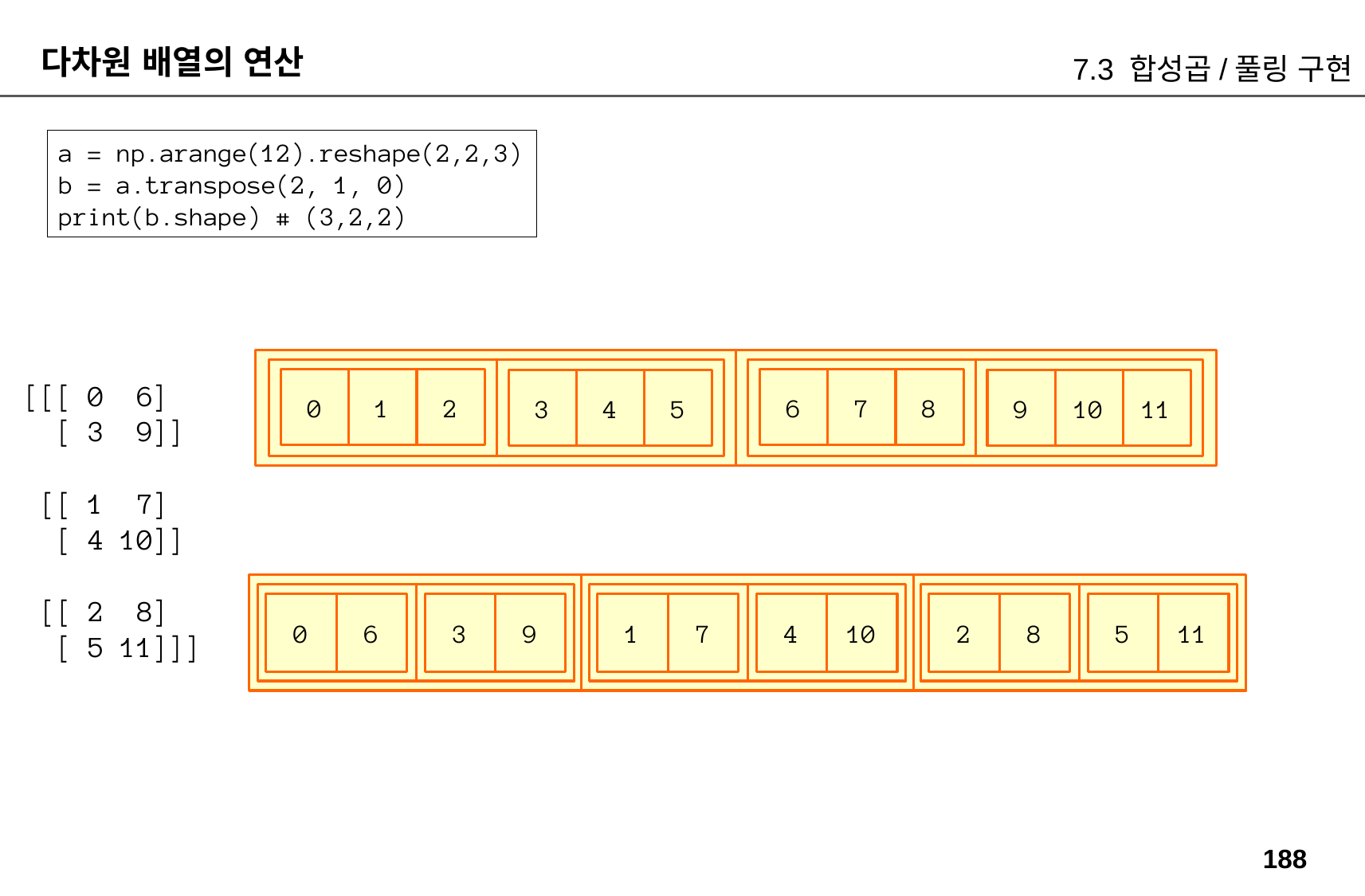

다차원 배열의 연산
7.3 합성곱/풀링 구현
a = np.arange(12).reshape(2,2,3)
b = a.transpose(2, 1, 0)
print(b.shape) # (3,2,2)

6
7
8
0
1
2
9
10
11
3
4
5
[[[ 0  6]
  [ 3  9]]

 [[ 1  7]
  [ 4 10]]

 [[ 2  8]
  [ 5 11]]]

3
9
4
10
5
11
0
6
1
7
2
8